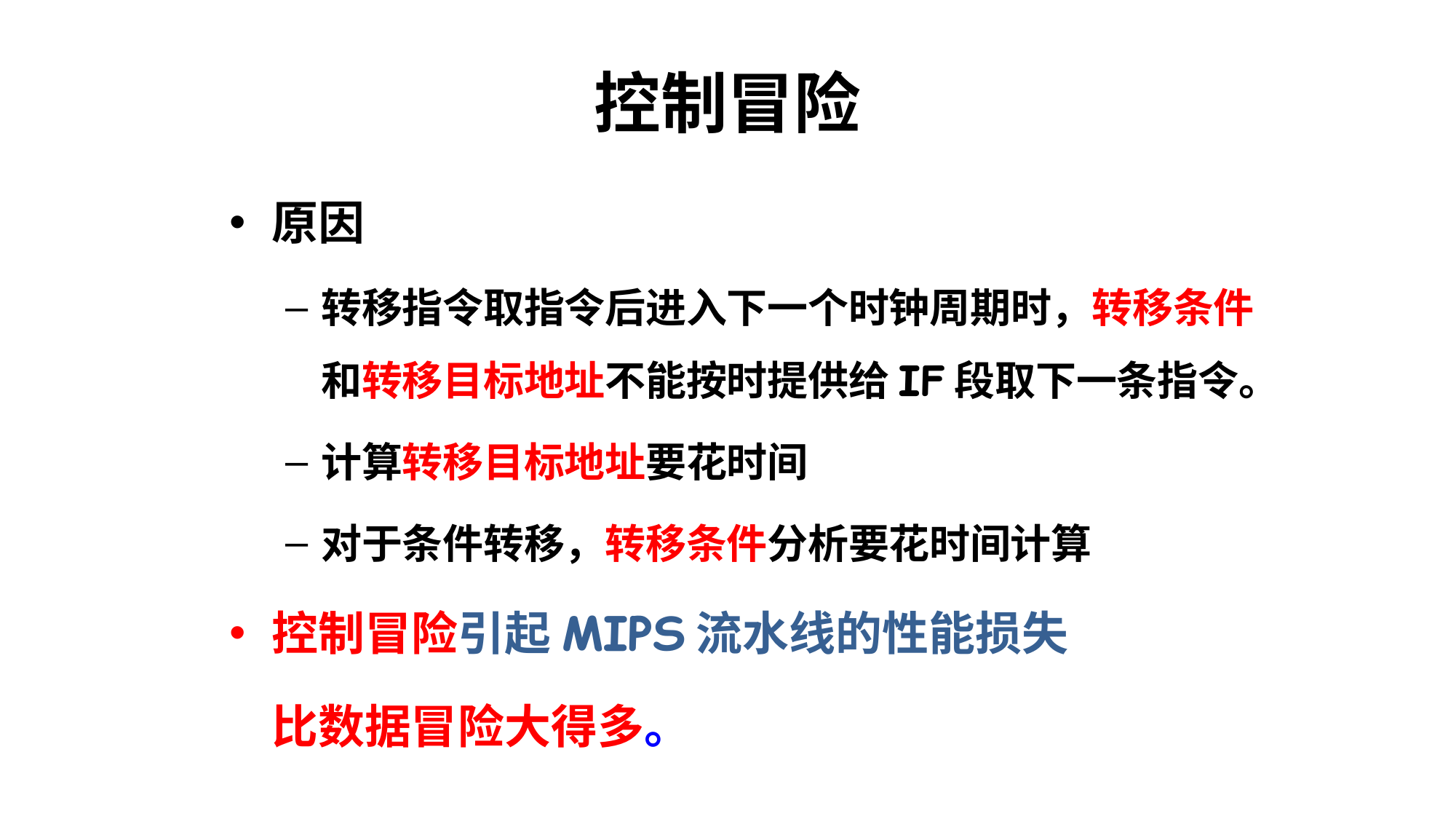

# 控制冒险
原因
转移指令取指令后进入下一个时钟周期时，转移条件和转移目标地址不能按时提供给IF段取下一条指令。
计算转移目标地址要花时间
对于条件转移，转移条件分析要花时间计算
控制冒险引起MIPS流水线的性能损失
   比数据冒险大得多。
198